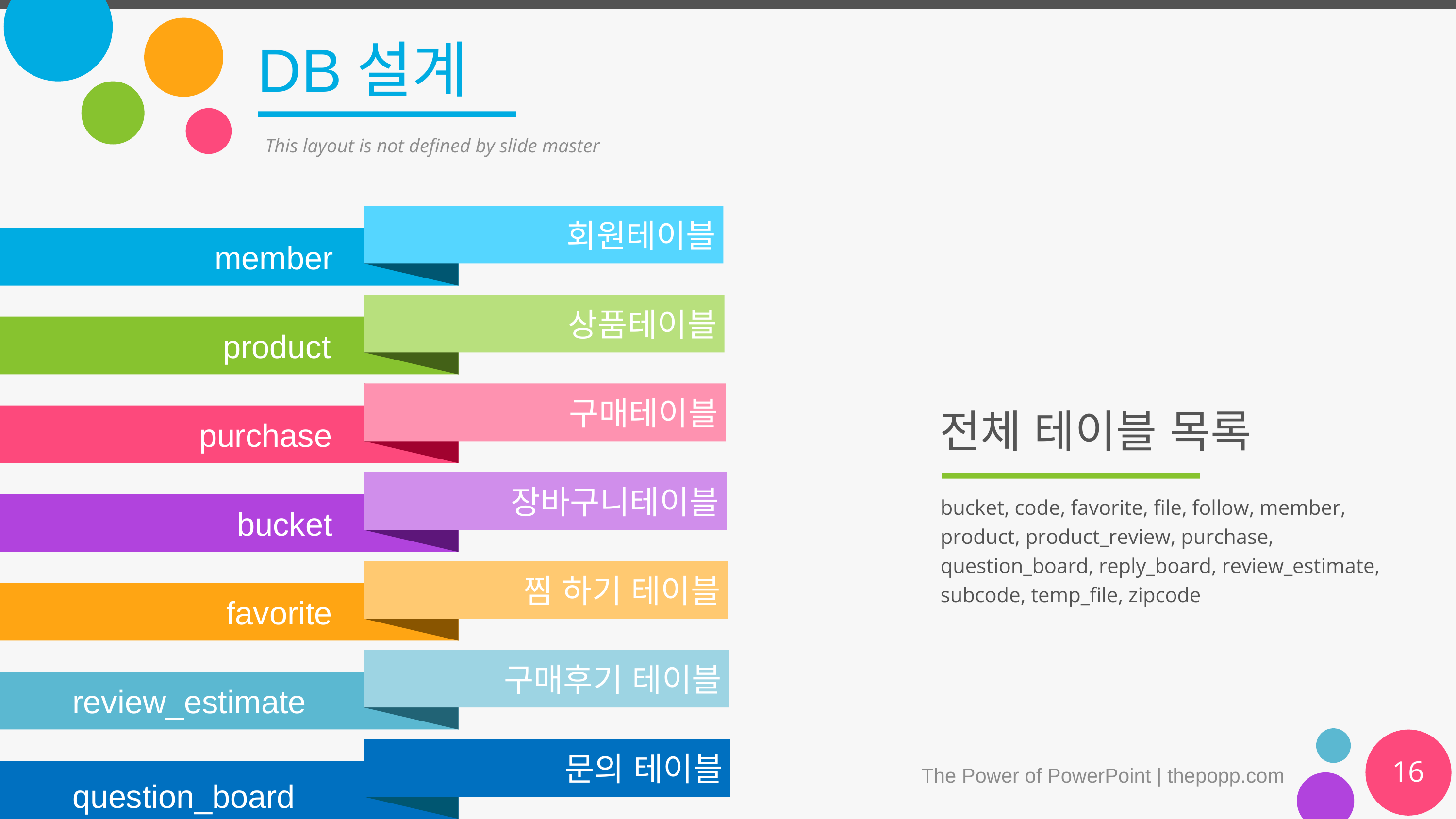

# DB설계
This layout is not defined by slide master
회원테이블

member
전체 테이블 목록
상품테이블

product
구매테이블

purchase
장바구니테이블

bucket, code, favorite, file, follow, member, product, product_review, purchase, question_board, reply_board, review_estimate, subcode, temp_file, zipcode

bucket
찜 하기 테이블

favorite
구매후기 테이블

 review_estimate
문의 테이블

16
The Power of PowerPoint | thepopp.com

question_board